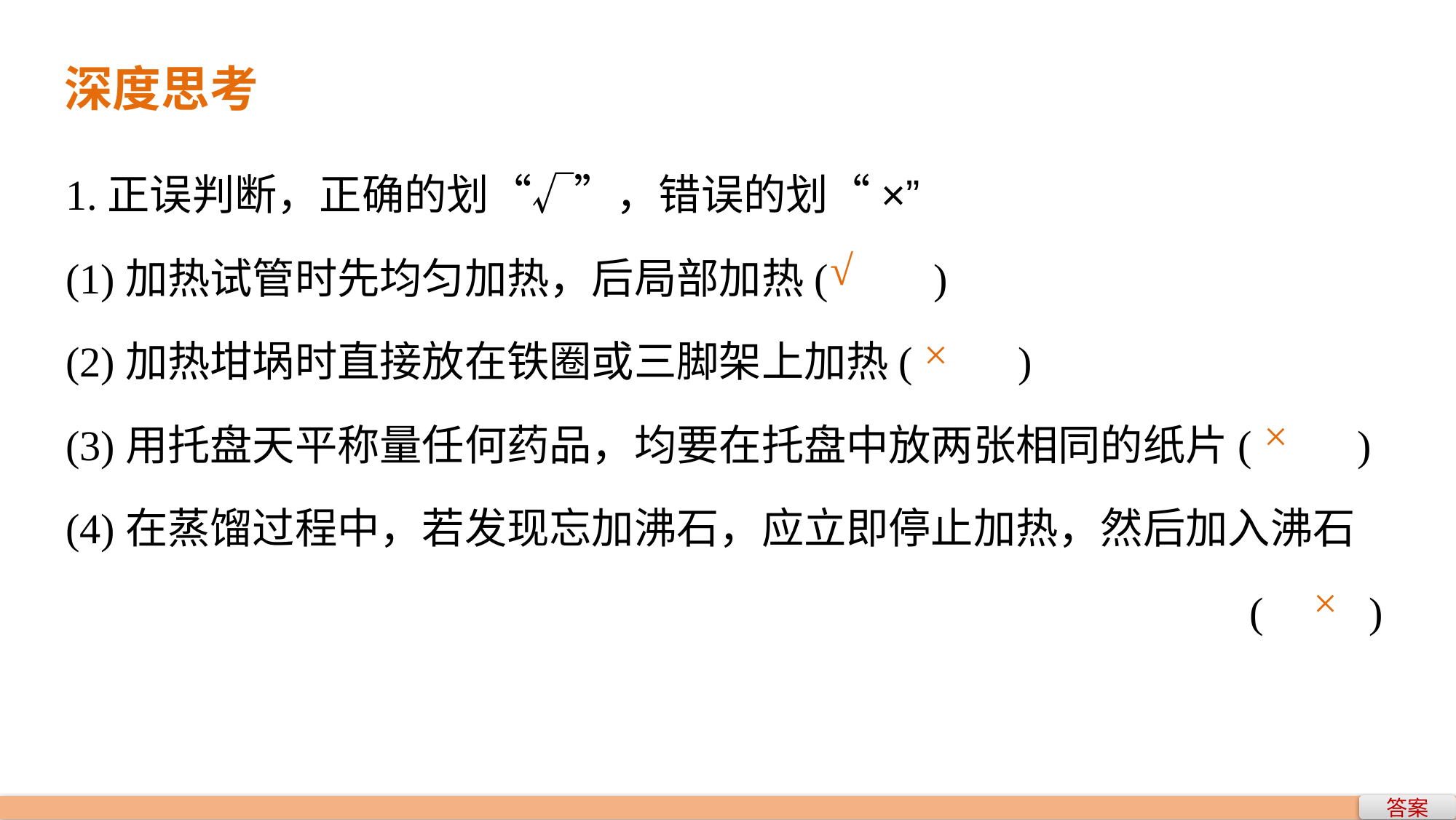

深度思考
1.正误判断，正确的划“√”，错误的划“×”
(1)加热试管时先均匀加热，后局部加热(　　)
(2)加热坩埚时直接放在铁圈或三脚架上加热(　　)
(3)用托盘天平称量任何药品，均要在托盘中放两张相同的纸片(　　)
(4)在蒸馏过程中，若发现忘加沸石，应立即停止加热，然后加入沸石
(　　)
√
×
×
×
答案